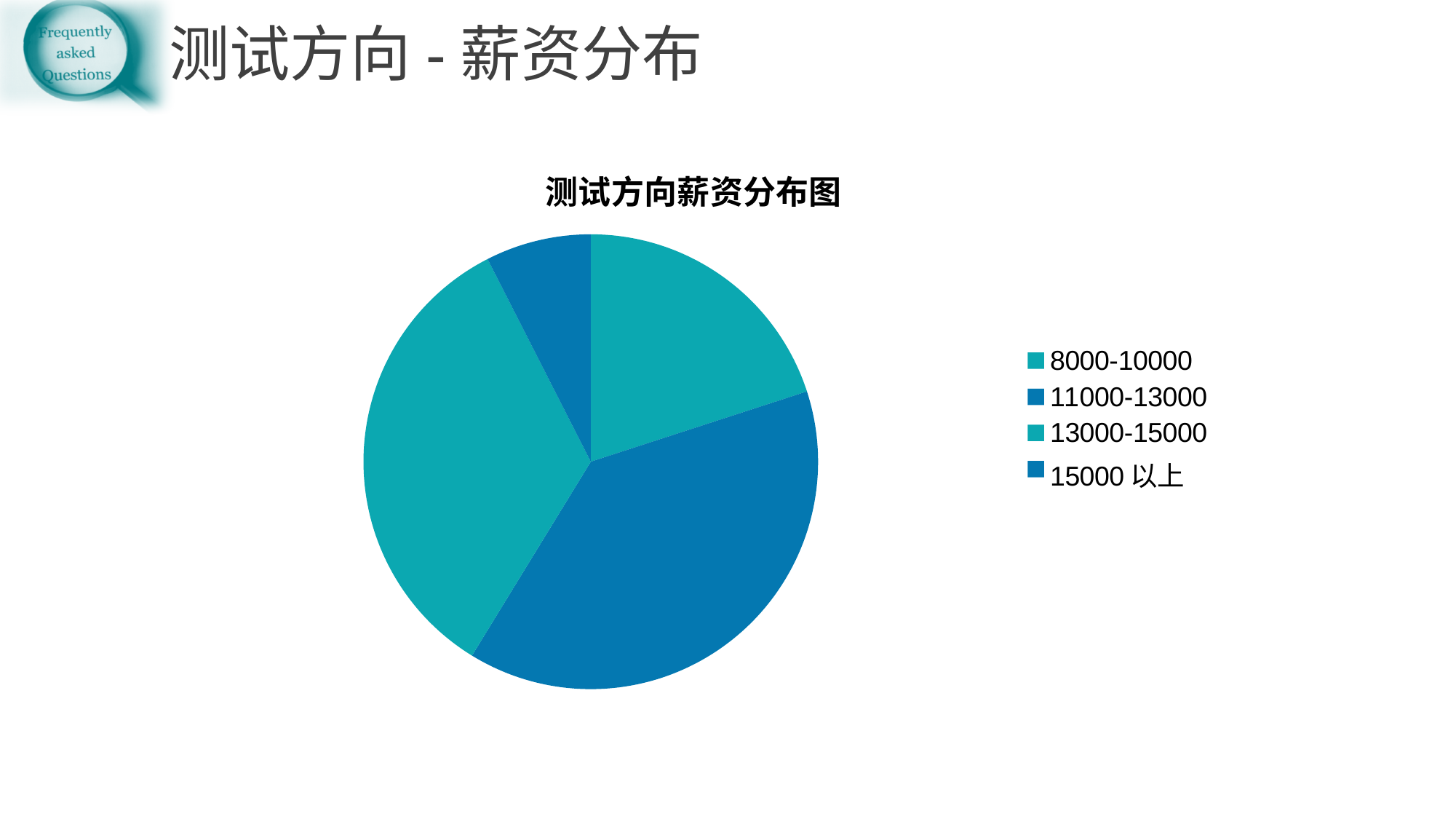

测试方向-薪资分布

### Chart:

| Category | 测试方向薪资分布图 |
|---|---|
| 8000-10000 | 3.2 |
| 11000-13000 | 6.2 |
| 13000-15000 | 5.4 |
| 15000以上 | 1.2 |